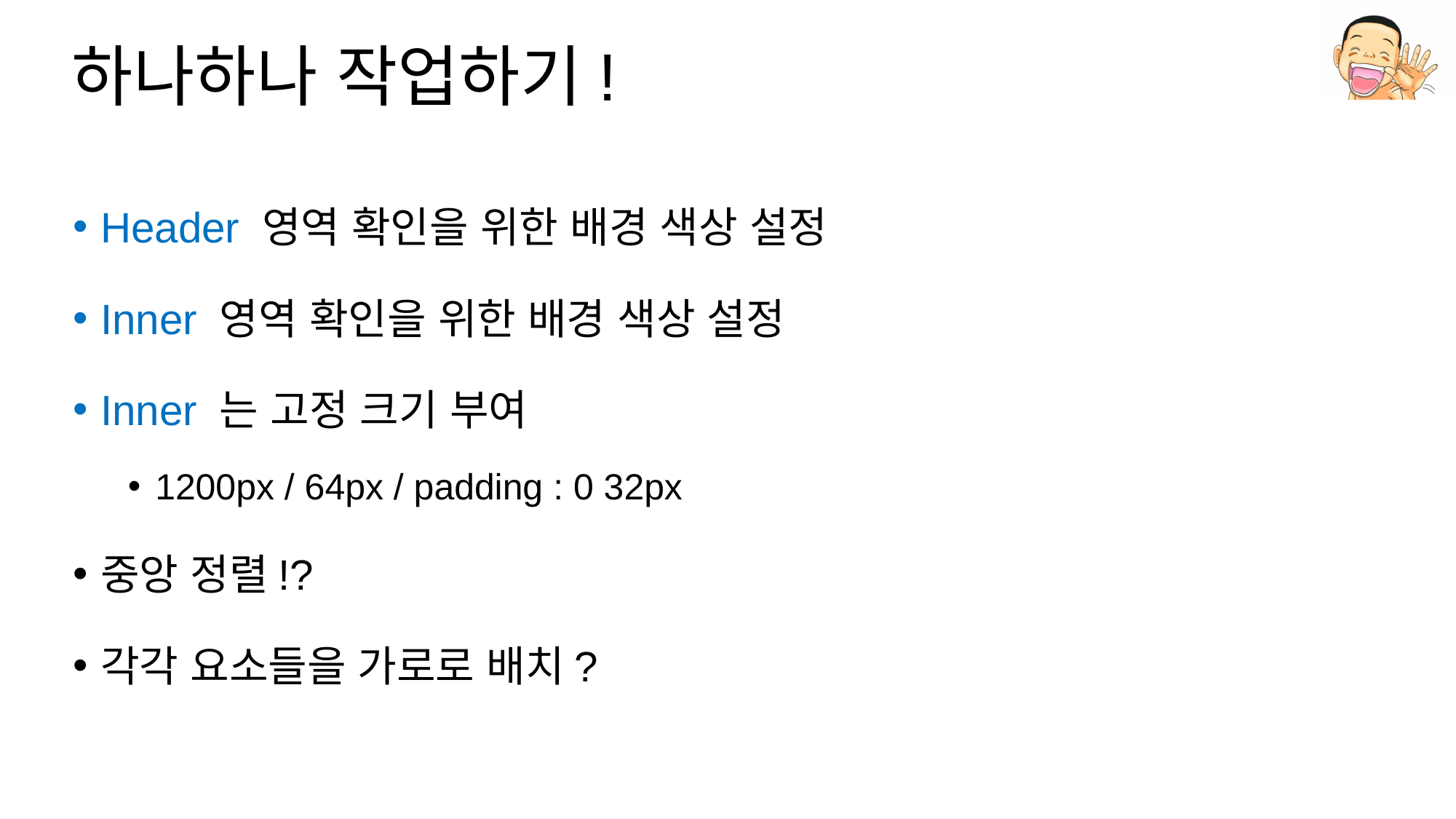

# 하나하나 작업하기!
Header 영역 확인을 위한 배경 색상 설정
Inner 영역 확인을 위한 배경 색상 설정
Inner 는 고정 크기 부여
1200px / 64px / padding : 0 32px
중앙 정렬!?
각각 요소들을 가로로 배치?